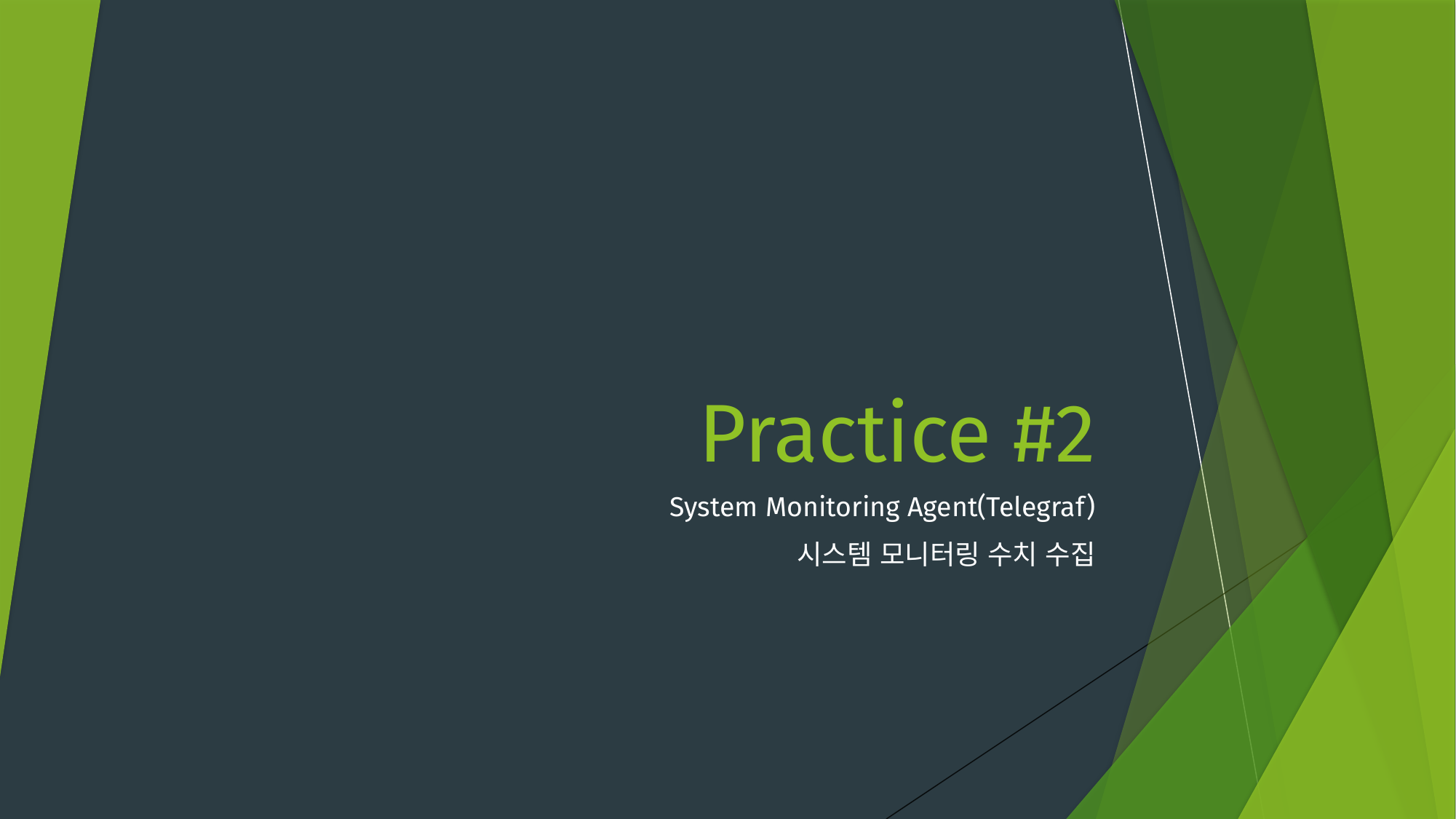

# Practice #2
 System Monitoring Agent(Telegraf)
시스템 모니터링 수치 수집